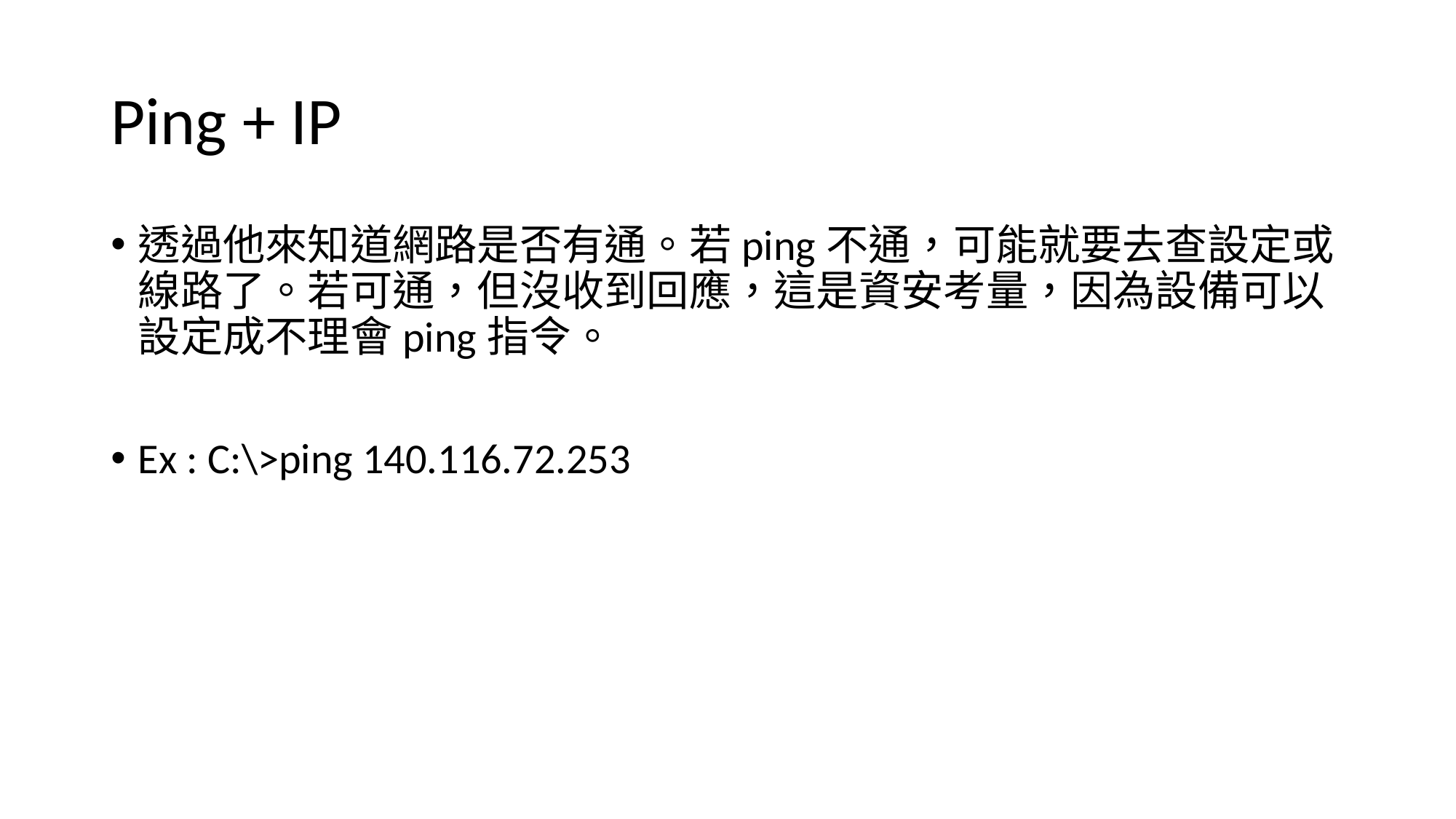

# Ping + IP
透過他來知道網路是否有通。若ping不通，可能就要去查設定或線路了。若可通，但沒收到回應，這是資安考量，因為設備可以設定成不理會ping指令。

Ex : C:\>ping 140.116.72.253